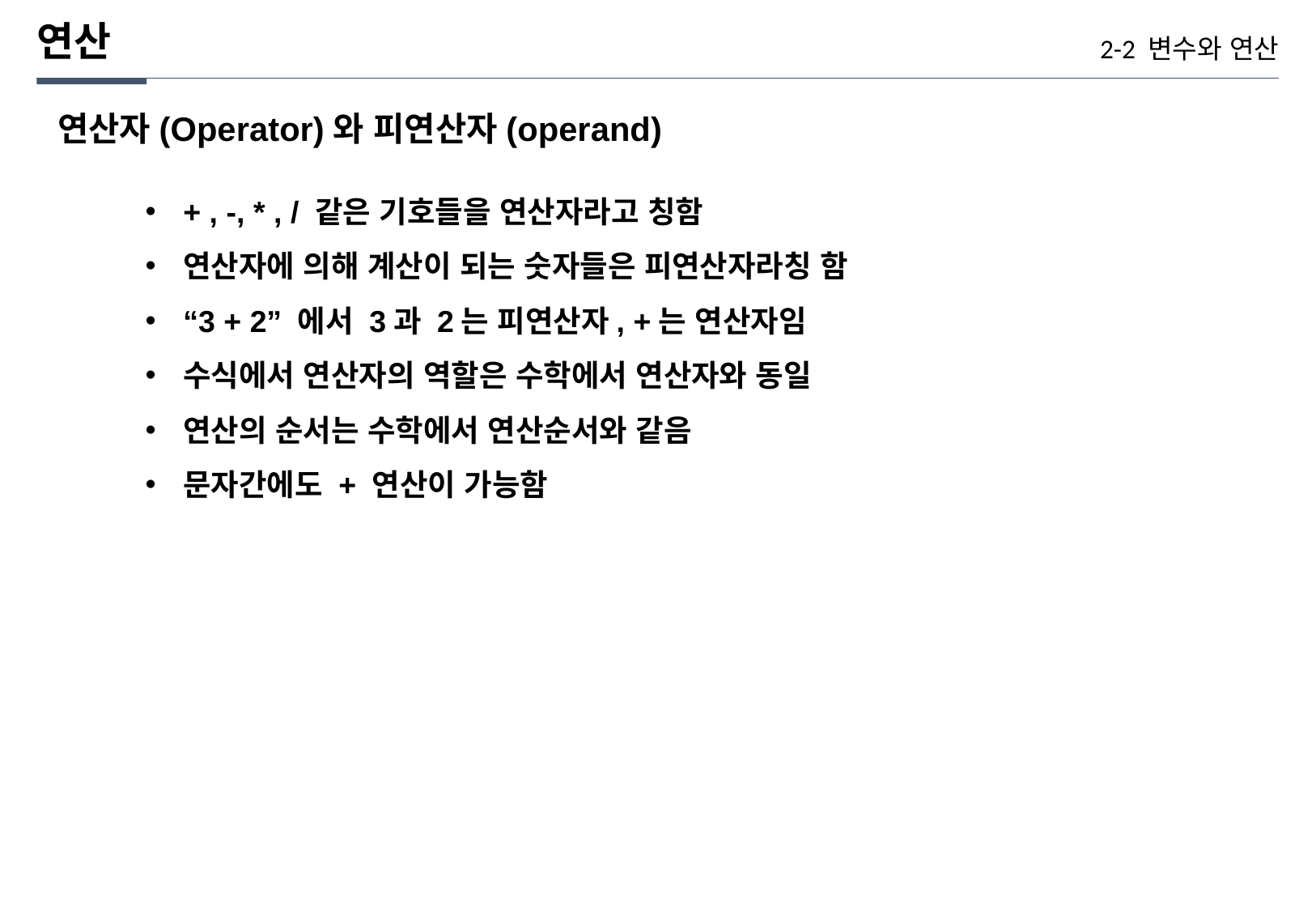

연산
2-2 변수와 연산
연산자(Operator)와 피연산자(operand)
+ , -, * , / 같은 기호들을 연산자라고 칭함
연산자에 의해 계산이 되는 숫자들은 피연산자라칭 함
“3 + 2” 에서 3과 2는 피연산자, +는 연산자임
수식에서 연산자의 역할은 수학에서 연산자와 동일
연산의 순서는 수학에서 연산순서와 같음
문자간에도 + 연산이 가능함